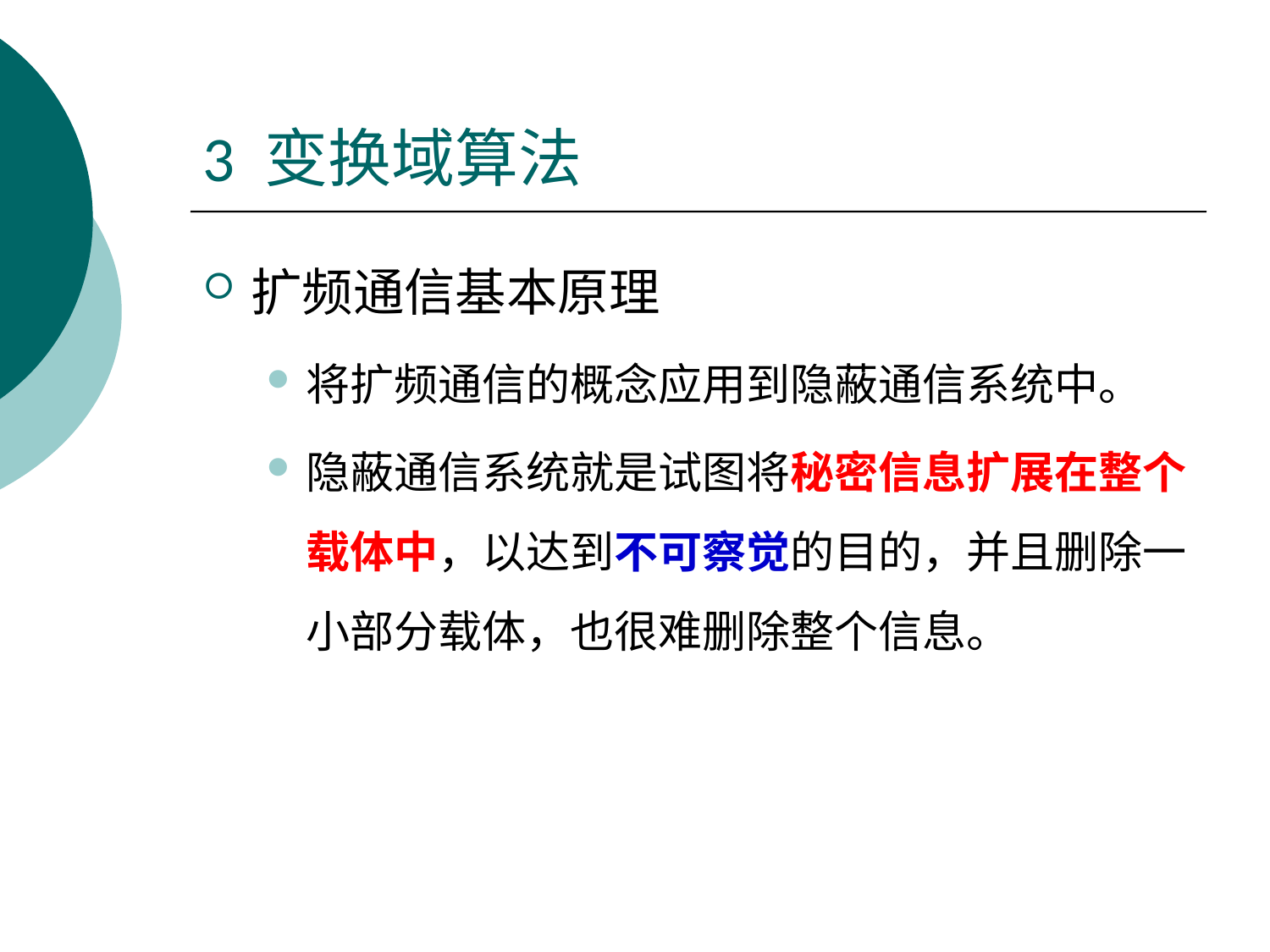

# 3 变换域算法
扩频通信基本原理
将扩频通信的概念应用到隐蔽通信系统中。
隐蔽通信系统就是试图将秘密信息扩展在整个载体中，以达到不可察觉的目的，并且删除一小部分载体，也很难删除整个信息。